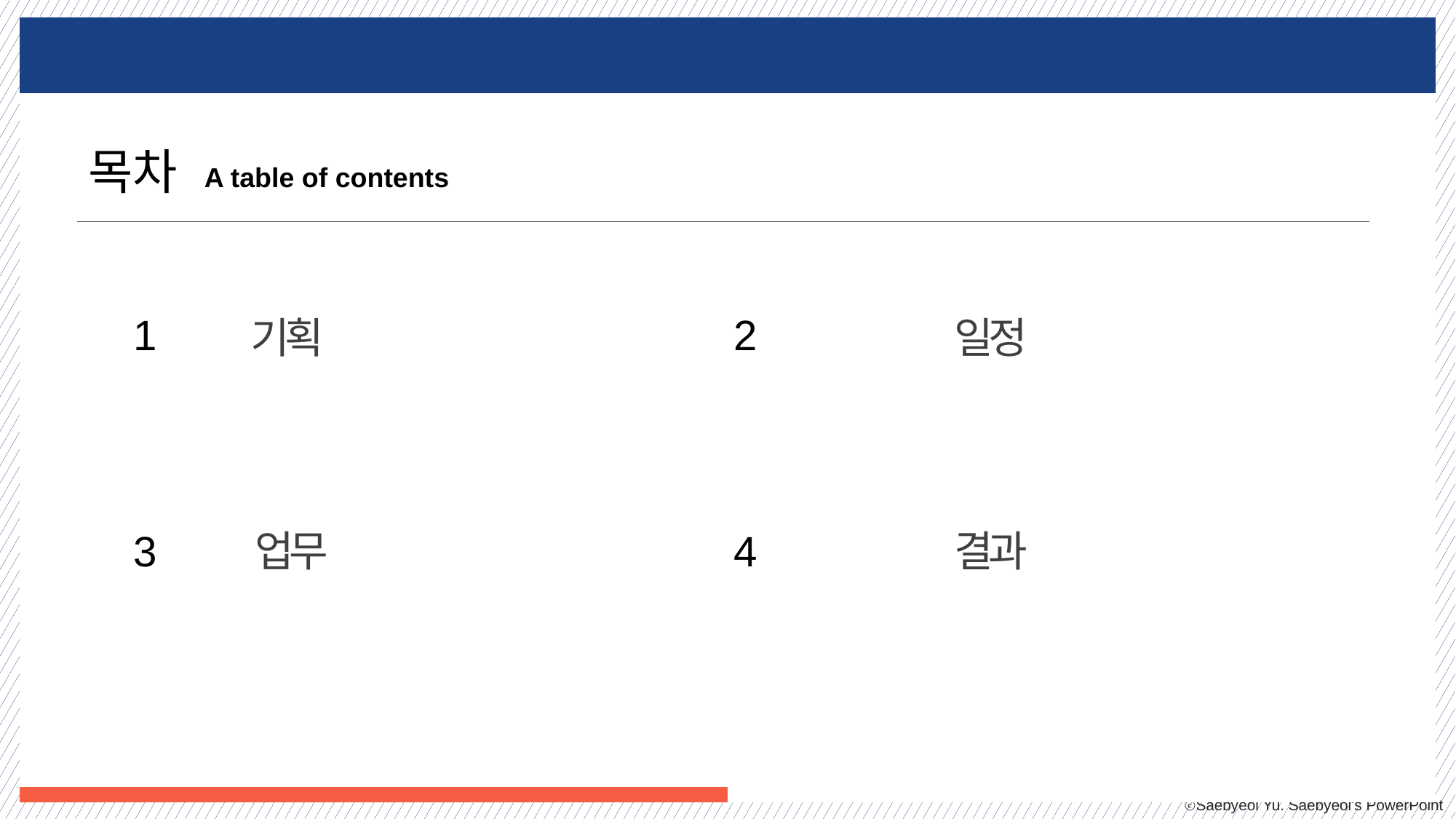

목차
A table of contents
2
1
기획
일정
4
결과
3
업무